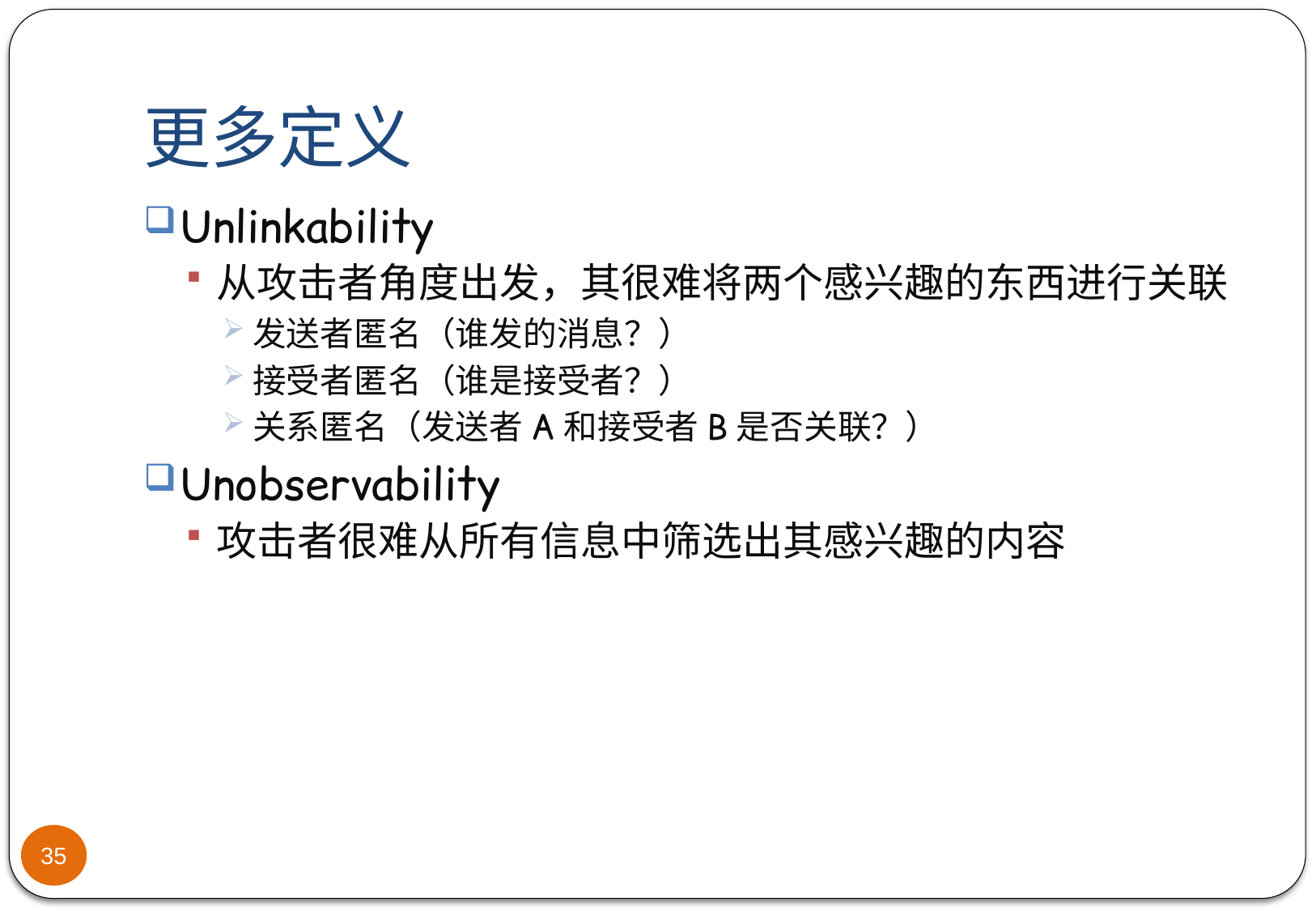

# 更多定义
Unlinkability
从攻击者角度出发，其很难将两个感兴趣的东西进行关联
发送者匿名（谁发的消息？）
接受者匿名（谁是接受者？）
关系匿名（发送者A和接受者B是否关联？）
Unobservability
攻击者很难从所有信息中筛选出其感兴趣的内容
35